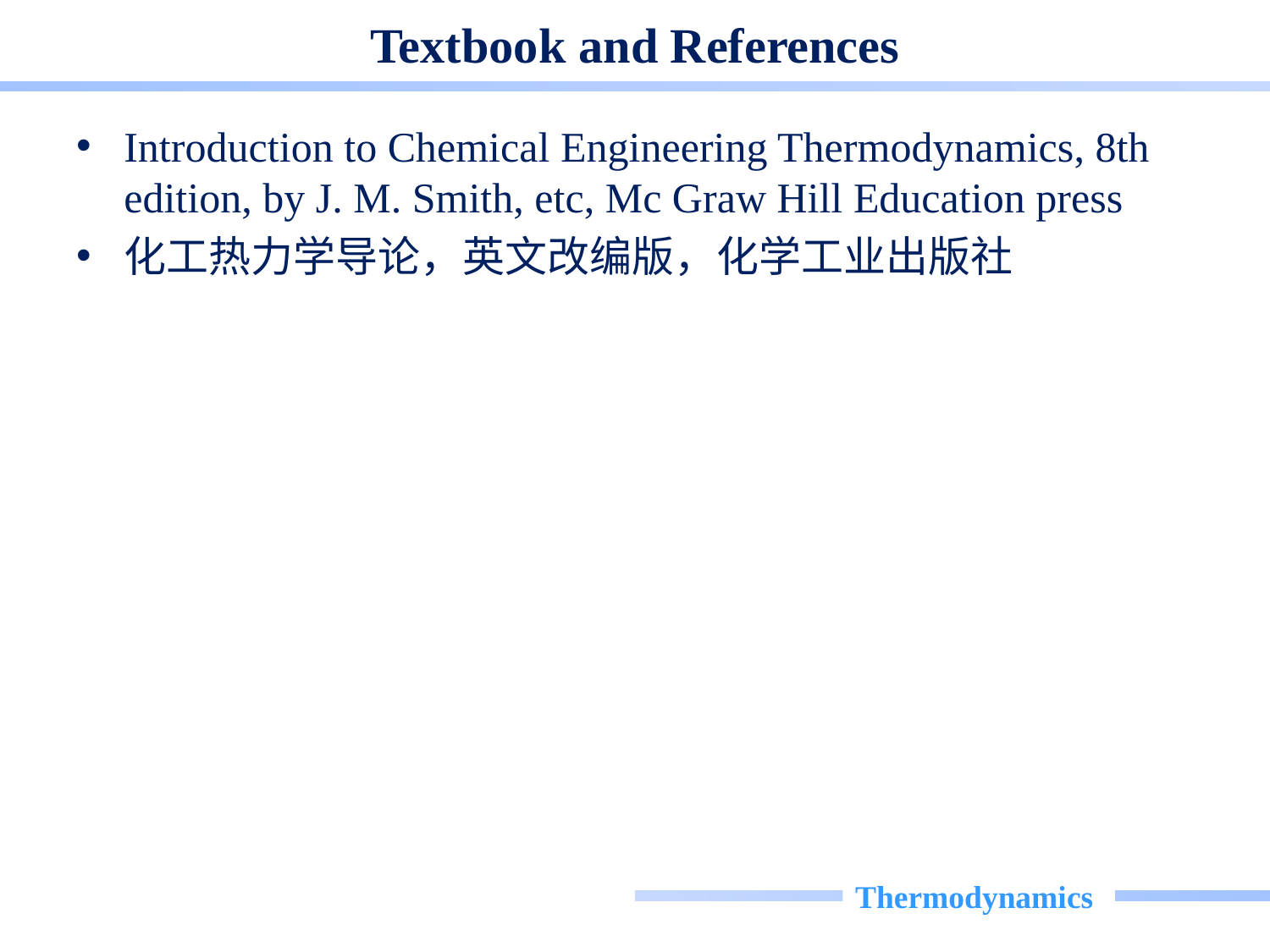

# Textbook and References
Introduction to Chemical Engineering Thermodynamics, 8th edition, by J. M. Smith, etc, Mc Graw Hill Education press
化工热力学导论，英文改编版，化学工业出版社